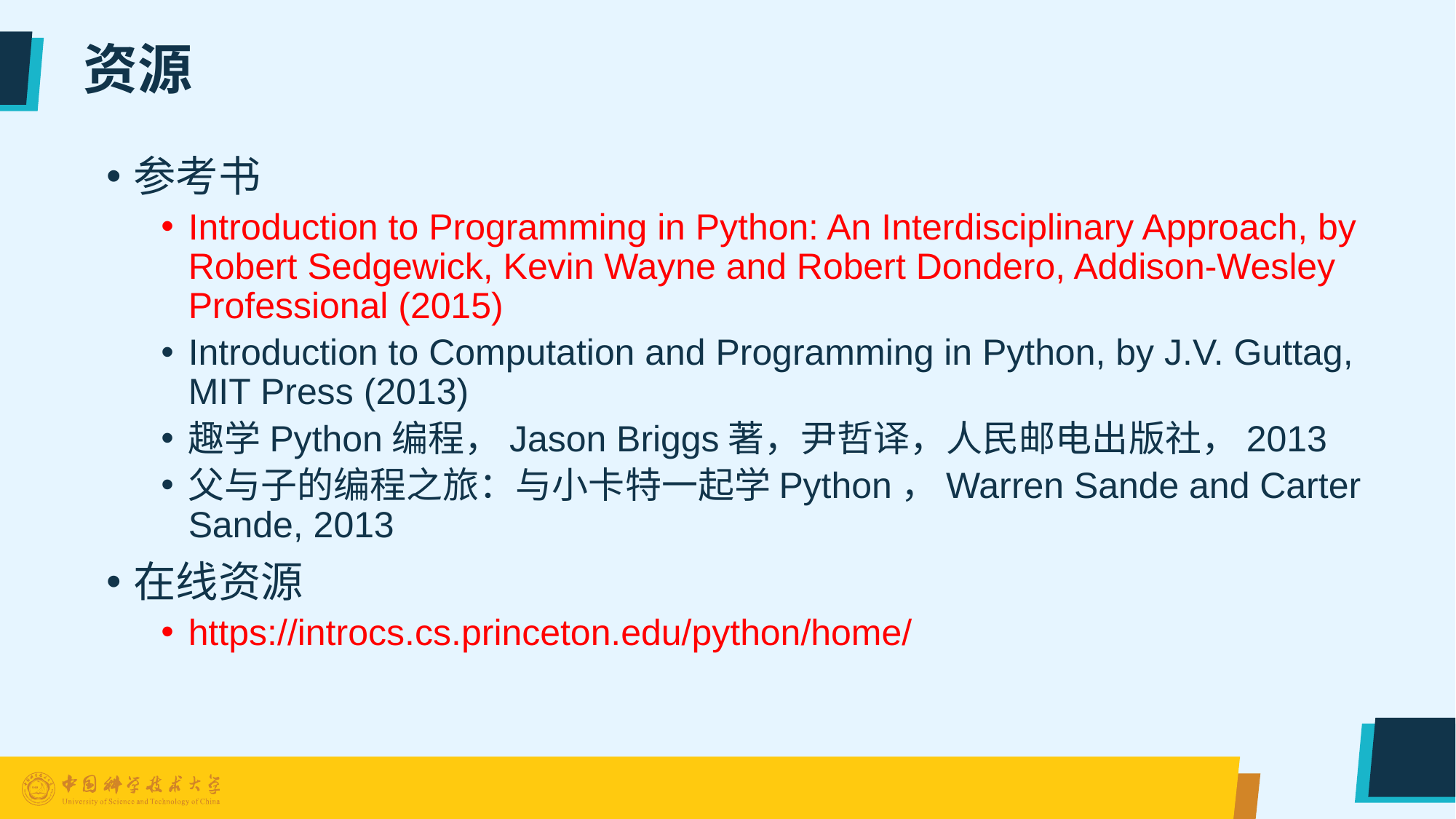

# 资源
参考书
Introduction to Programming in Python: An Interdisciplinary Approach, by Robert Sedgewick, Kevin Wayne and Robert Dondero, Addison-Wesley Professional (2015)
Introduction to Computation and Programming in Python, by J.V. Guttag, MIT Press (2013)
趣学Python编程，Jason Briggs著，尹哲译，人民邮电出版社，2013
父与子的编程之旅：与小卡特一起学Python，Warren Sande and Carter Sande, 2013
在线资源
https://introcs.cs.princeton.edu/python/home/